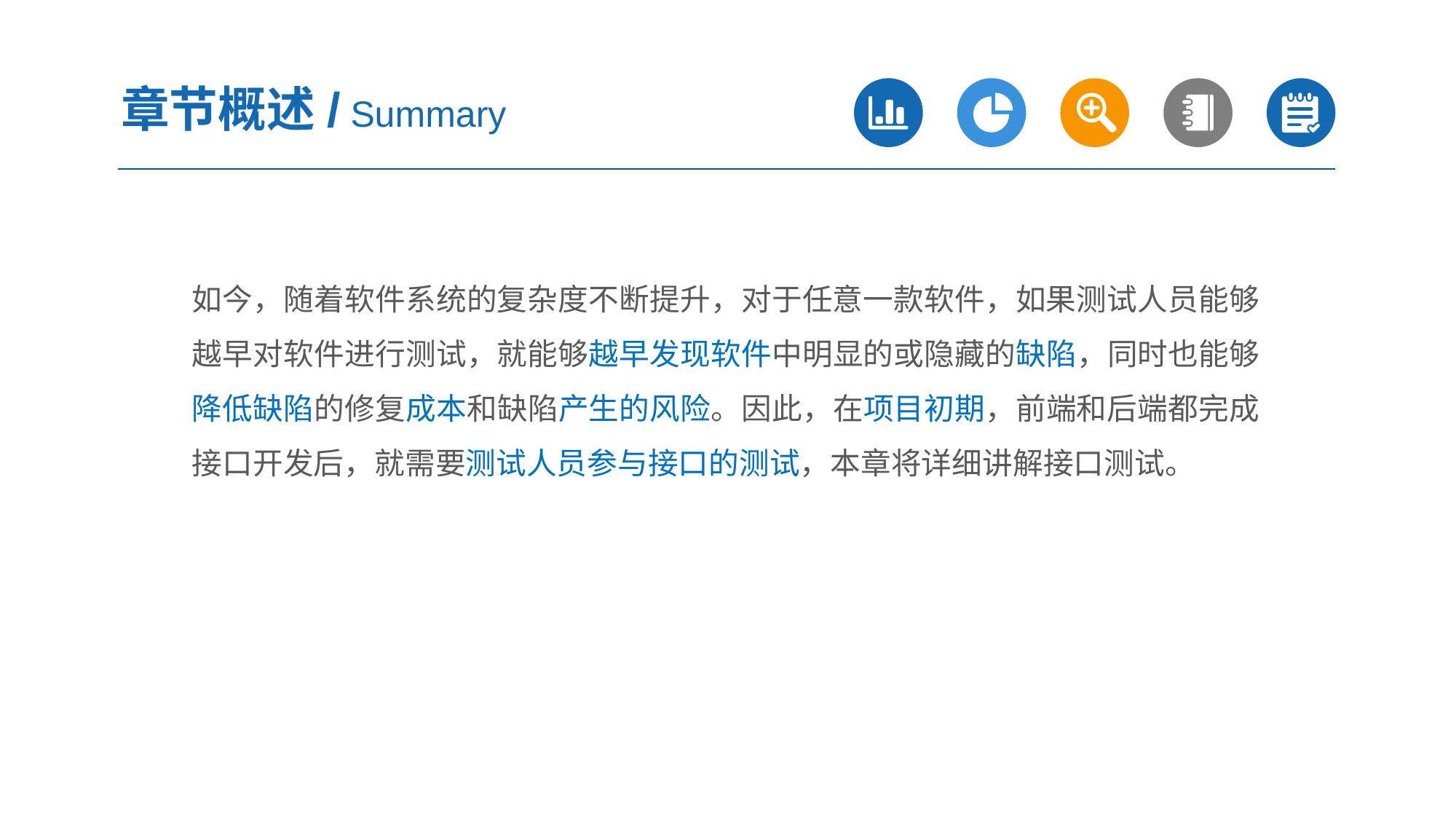

章节概述/ Summary
如今，随着软件系统的复杂度不断提升，对于任意一款软件，如果测试人员能够越早对软件进行测试，就能够越早发现软件中明显的或隐藏的缺陷，同时也能够降低缺陷的修复成本和缺陷产生的风险。因此，在项目初期，前端和后端都完成接口开发后，就需要测试人员参与接口的测试，本章将详细讲解接口测试。